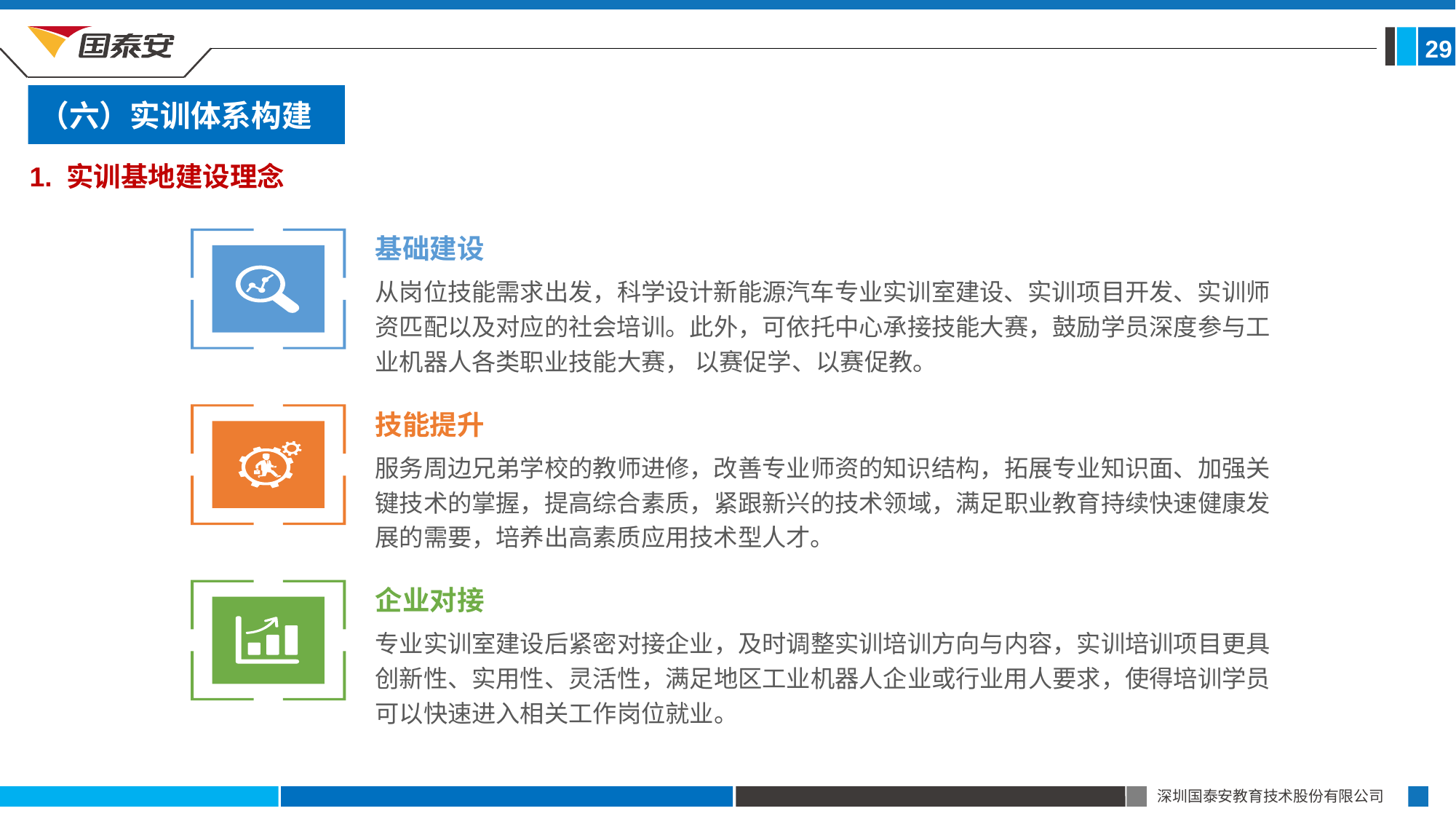

29
（六）实训体系构建
1. 实训基地建设理念
基础建设

从岗位技能需求出发，科学设计新能源汽车专业实训室建设、实训项目开发、实训师资匹配以及对应的社会培训。此外，可依托中心承接技能大赛，鼓励学员深度参与工业机器人各类职业技能大赛， 以赛促学、以赛促教。
技能提升

服务周边兄弟学校的教师进修，改善专业师资的知识结构，拓展专业知识面、加强关键技术的掌握，提高综合素质，紧跟新兴的技术领域，满足职业教育持续快速健康发展的需要，培养出高素质应用技术型人才。
企业对接

专业实训室建设后紧密对接企业，及时调整实训培训方向与内容，实训培训项目更具创新性、实用性、灵活性，满足地区工业机器人企业或行业用人要求，使得培训学员可以快速进入相关工作岗位就业。